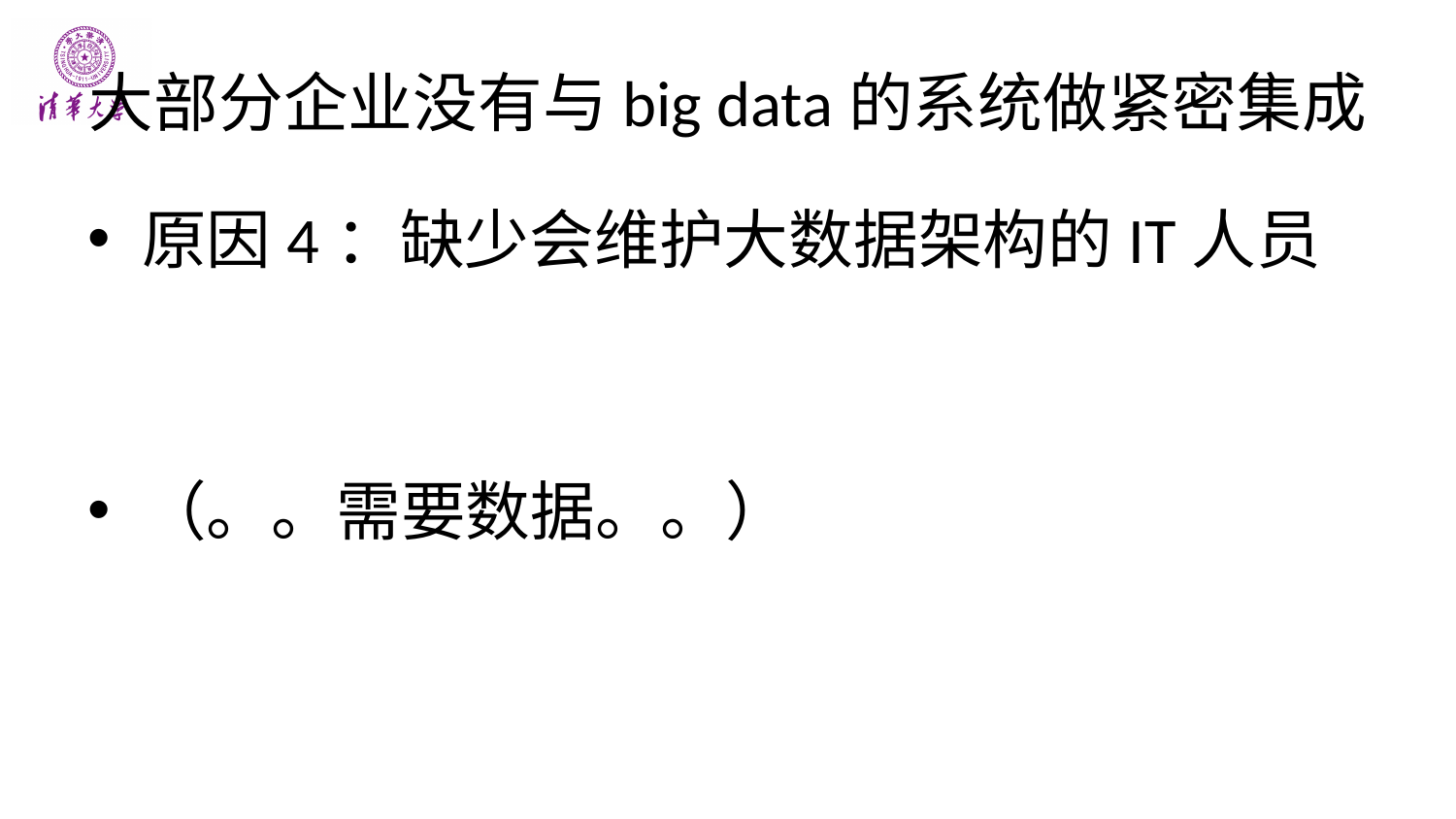

# 大部分企业没有与big data的系统做紧密集成
原因4：缺少会维护大数据架构的IT人员

（。。需要数据。。）